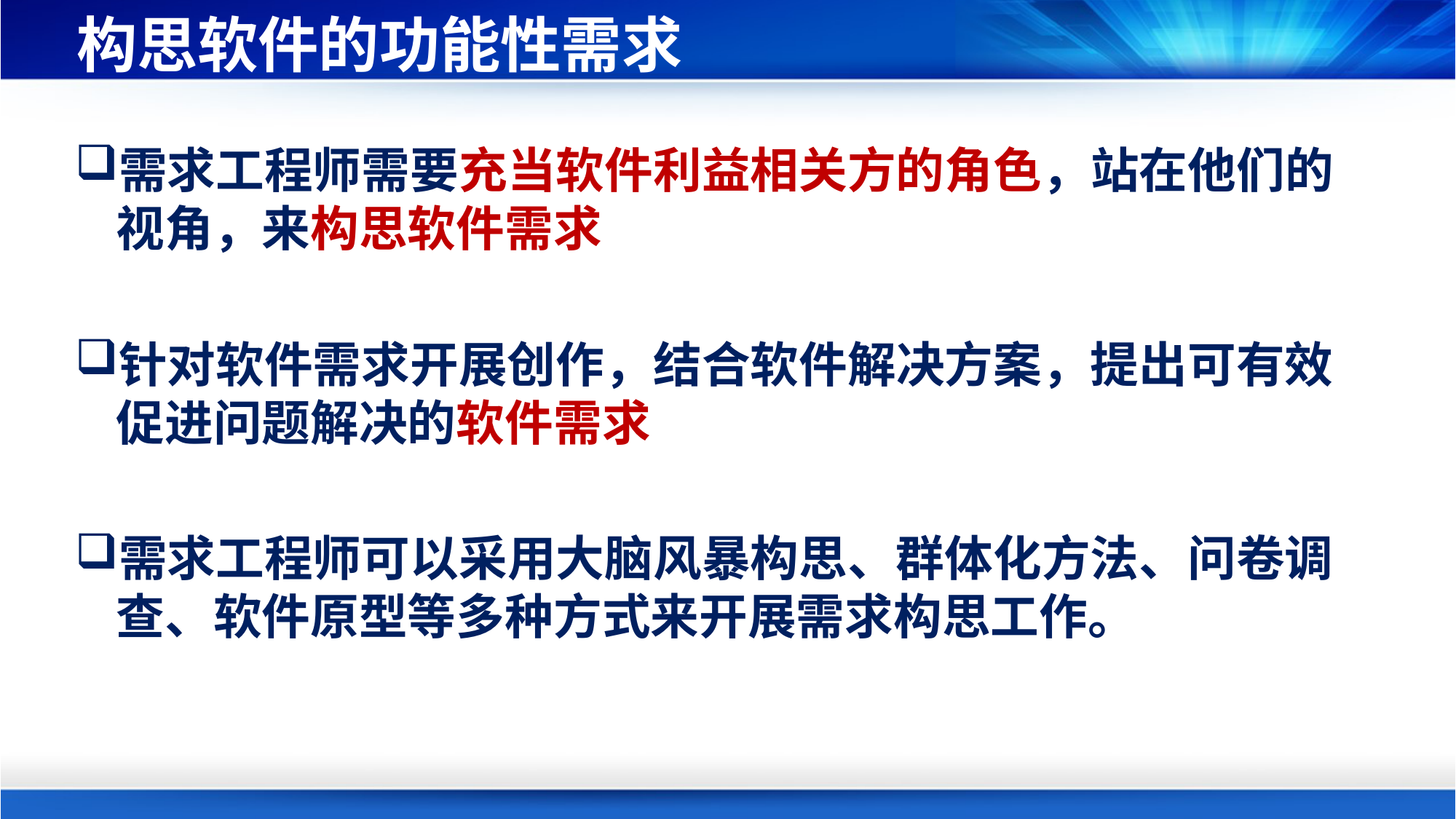

# 构思软件的功能性需求
需求工程师需要充当软件利益相关方的角色，站在他们的视角，来构思软件需求

针对软件需求开展创作，结合软件解决方案，提出可有效促进问题解决的软件需求

需求工程师可以采用大脑风暴构思、群体化方法、问卷调查、软件原型等多种方式来开展需求构思工作。